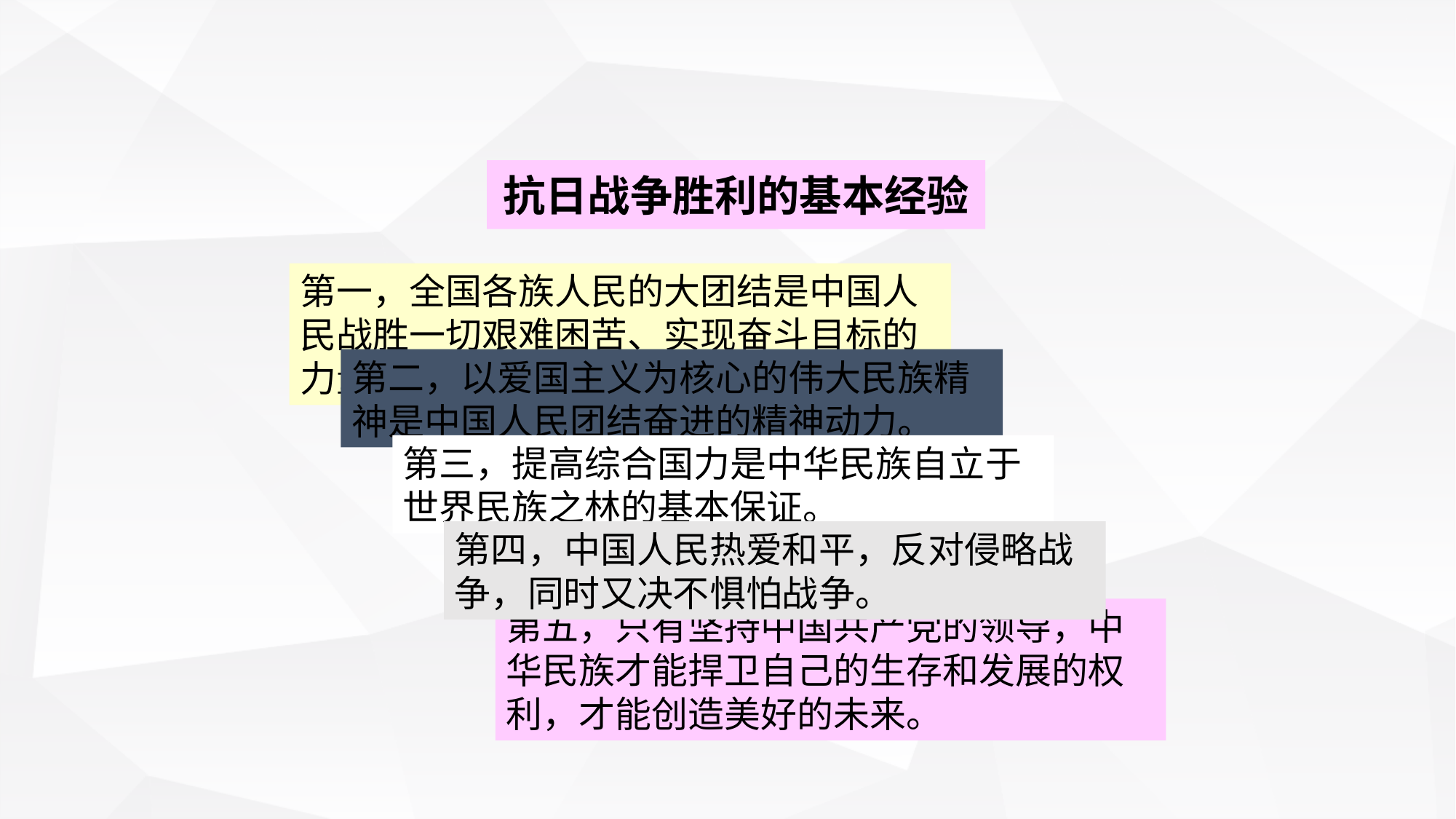

抗日战争胜利的基本经验
第一，全国各族人民的大团结是中国人民战胜一切艰难困苦、实现奋斗目标的力量源泉。
第二，以爱国主义为核心的伟大民族精神是中国人民团结奋进的精神动力。
第三，提高综合国力是中华民族自立于世界民族之林的基本保证。
第四，中国人民热爱和平，反对侵略战争，同时又决不惧怕战争。
第五，只有坚持中国共产党的领导，中华民族才能捍卫自己的生存和发展的权利，才能创造美好的未来。